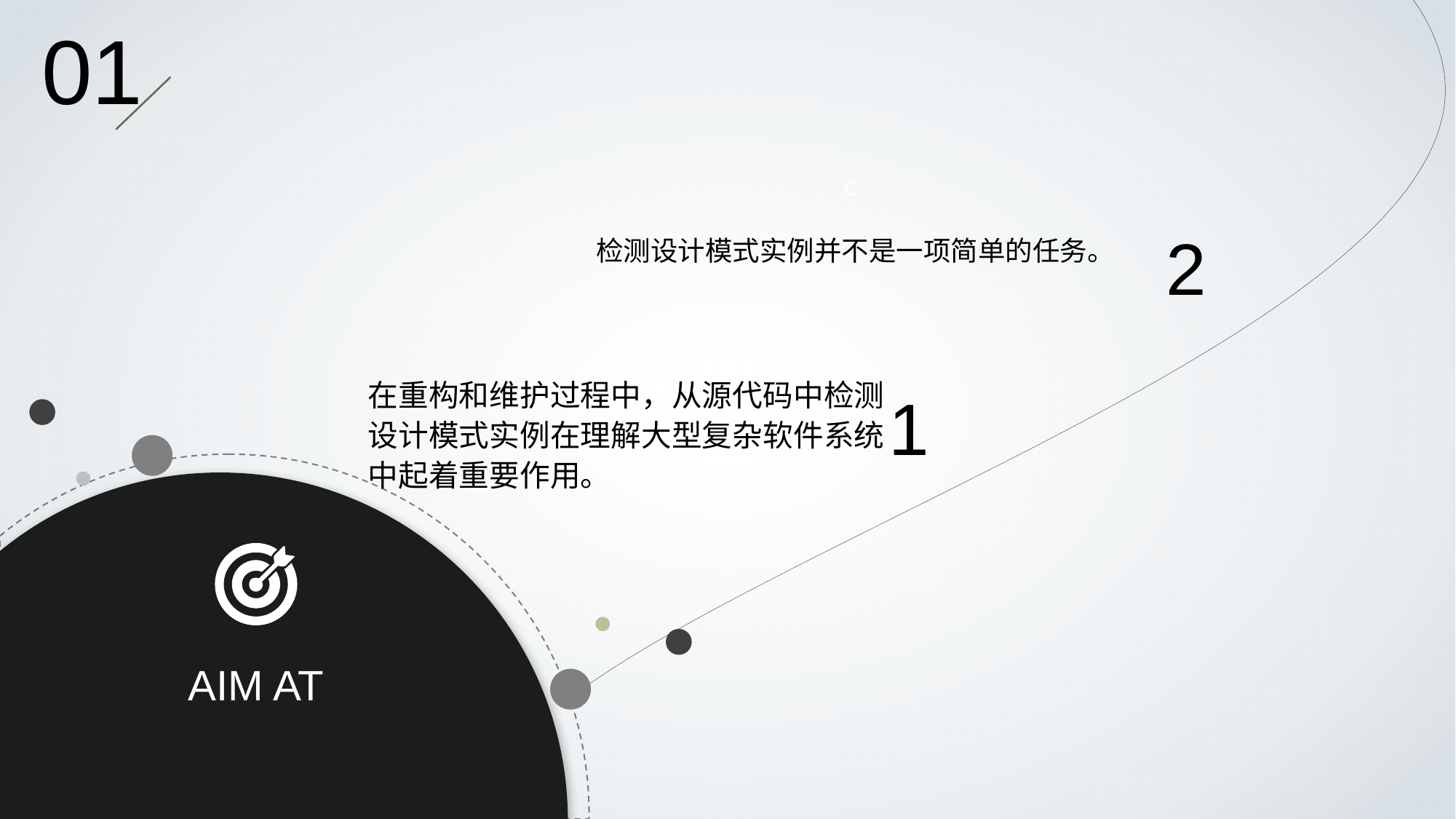

c
01
2
检测设计模式实例并不是一项简单的任务。
在重构和维护过程中，从源代码中检测设计模式实例在理解大型复杂软件系统中起着重要作用。
1

AIM AT